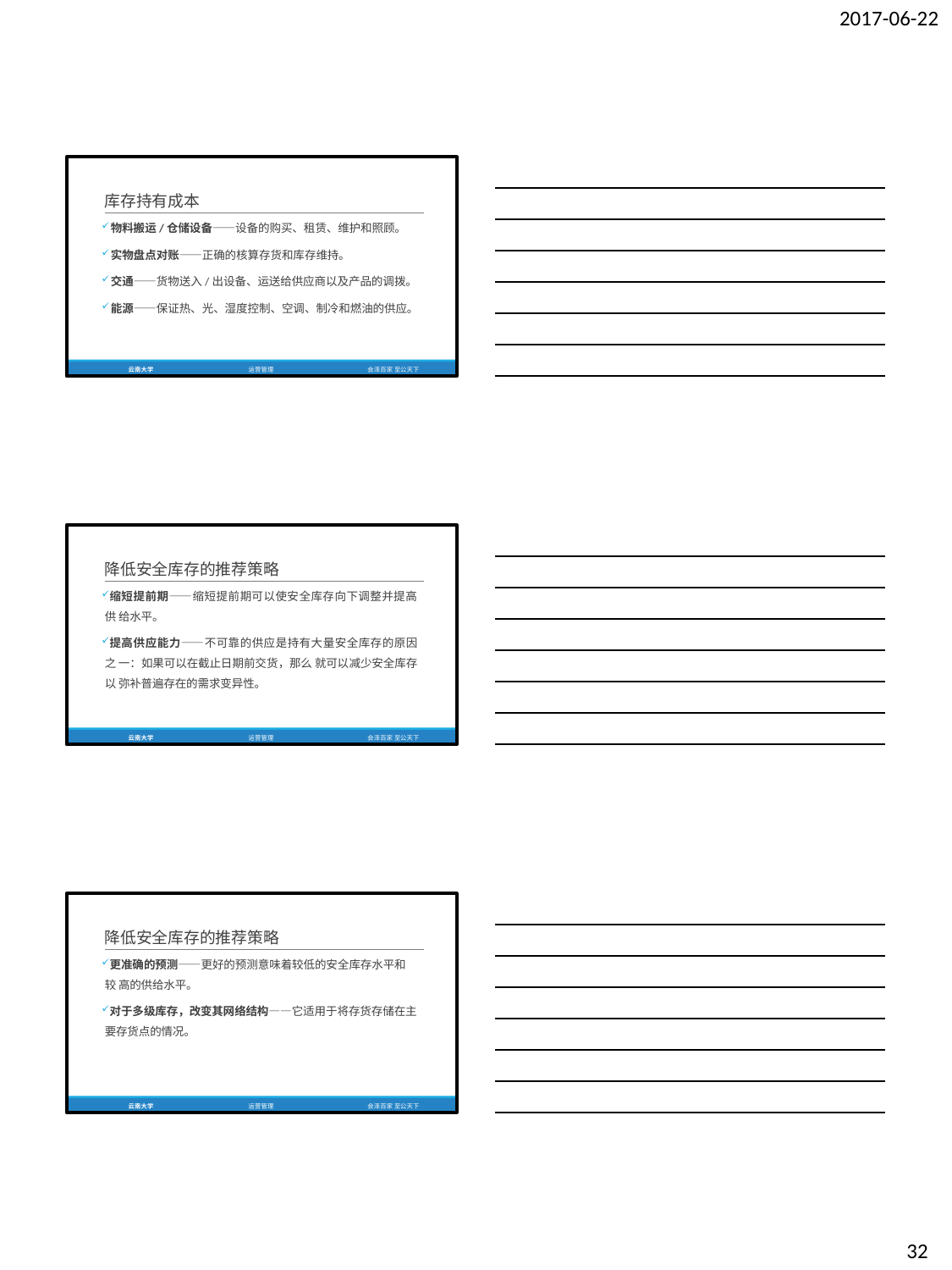

2017-06-22

库存持有成本
物料搬运/仓储设备——设备的购买、租赁、维护和照顾。

实物盘点对账——正确的核算存货和库存维持。

交通——货物送入/出设备、运送给供应商以及产品的调拨。

能源——保证热、光、湿度控制、空调、制冷和燃油的供应。

云南大学
运营管理
会泽百家 至公天下

降低安全库存的推荐策略
缩短提前期——缩短提前期可以使安全库存向下调整并提高供 给水平。
提高供应能力——不可靠的供应是持有大量安全库存的原因之 一：如果可以在截止日期前交货，那么 就可以减少安全库存以 弥补普遍存在的需求变异性。

云南大学
运营管理
会泽百家 至公天下

降低安全库存的推荐策略
更准确的预测——更好的预测意味着较低的安全库存水平和较 高的供给水平。
对于多级库存，改变其网络结构——它适用于将存货存储在主 要存货点的情况。

云南大学
运营管理
会泽百家 至公天下

32